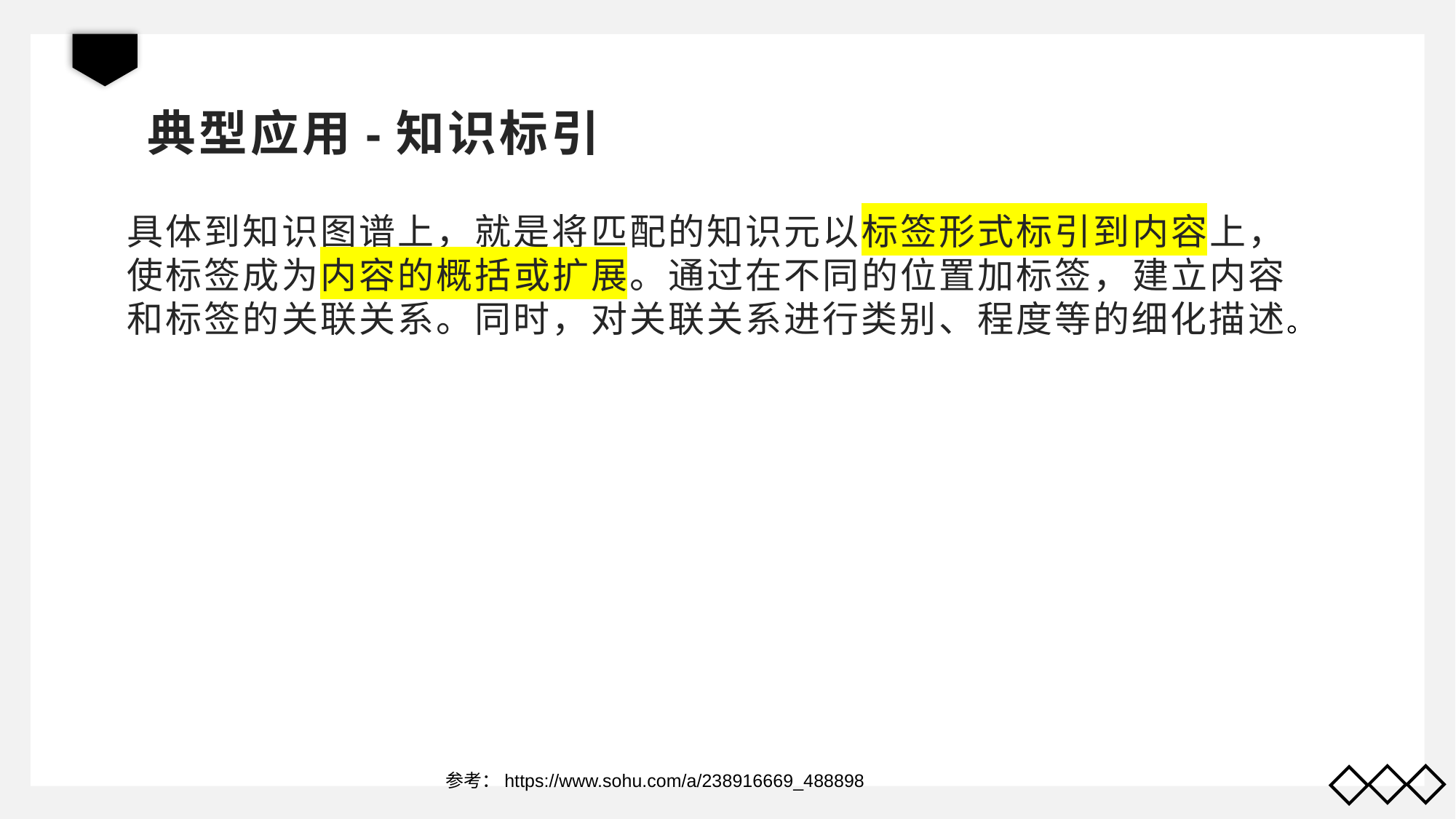

# 典型应用-知识标引
具体到知识图谱上，就是将匹配的知识元以标签形式标引到内容上，使标签成为内容的概括或扩展。通过在不同的位置加标签，建立内容和标签的关联关系。同时，对关联关系进行类别、程度等的细化描述。
参考：https://www.sohu.com/a/238916669_488898